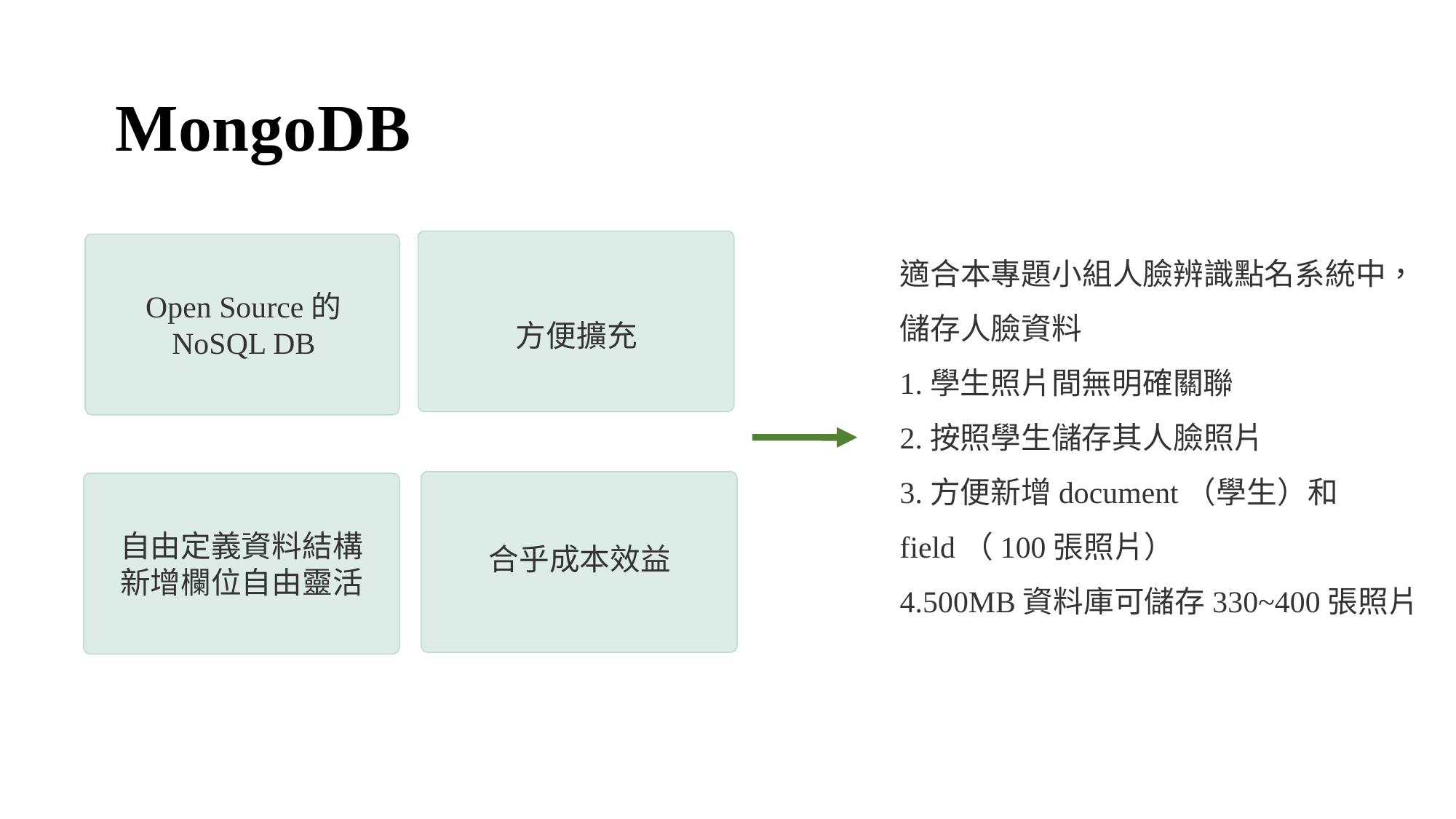

# MongoDB

適合本專題小組人臉辨識點名系統中，儲存人臉資料
1.學生照片間無明確關聯
2.按照學生儲存其人臉照片
3.方便新增document（學生）和field（100張照片）
4.500MB資料庫可儲存330~400張照片

Open Source的
NoSQL DB
方便擴充

自由定義資料結構
新增欄位自由靈活
合乎成本效益